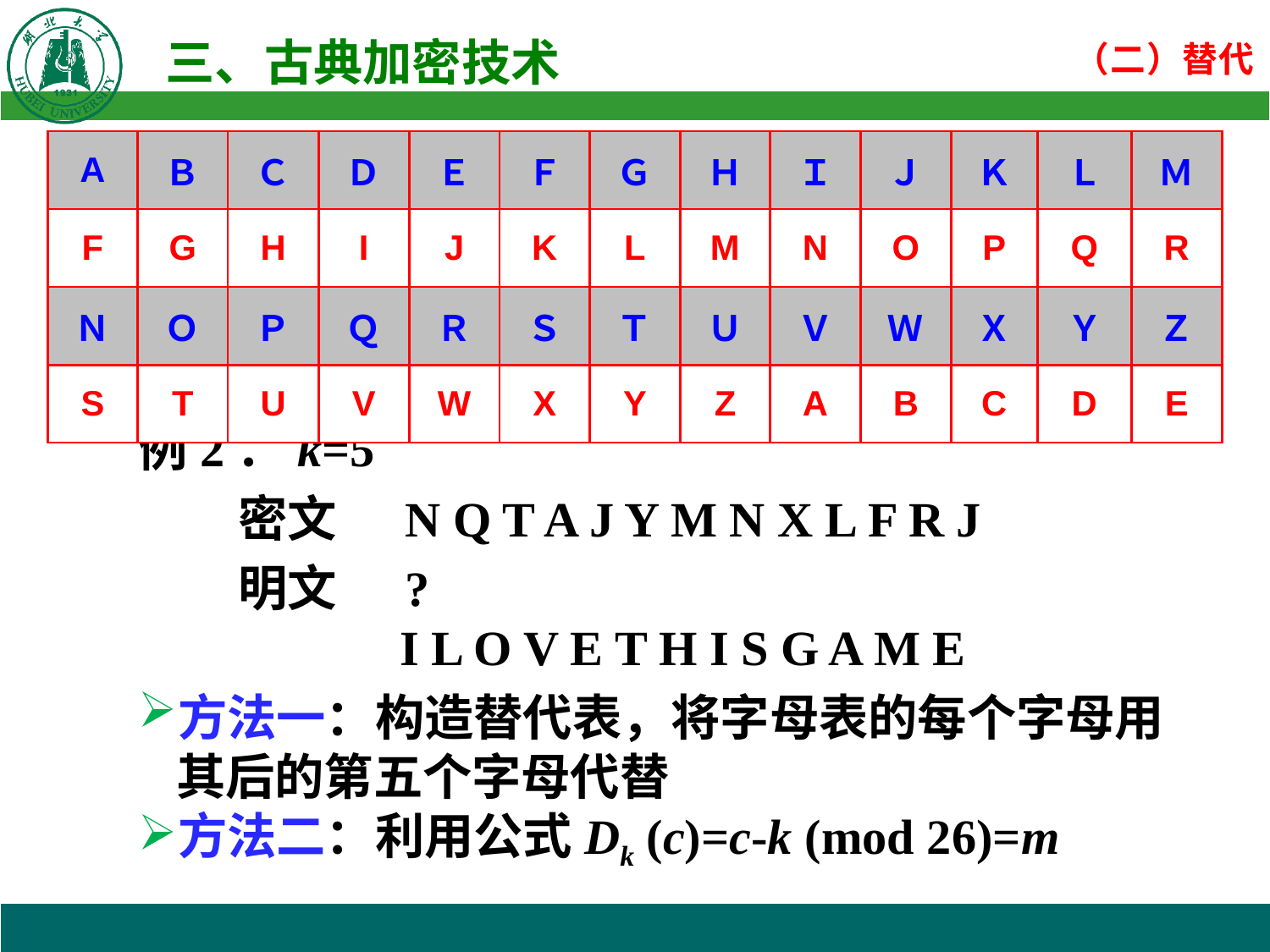

| A | Ｂ | Ｃ | Ｄ | Ｅ | Ｆ | Ｇ | Ｈ | Ｉ | Ｊ | Ｋ | Ｌ | Ｍ |
| --- | --- | --- | --- | --- | --- | --- | --- | --- | --- | --- | --- | --- |
| F | G | H | I | J | K | L | M | N | O | P | Q | R |
| Ｎ | Ｏ | Ｐ | Ｑ | Ｒ | Ｓ | Ｔ | Ｕ | Ｖ | Ｗ | Ｘ | Ｙ | Ｚ |
| S | T | U | V | W | X | Y | Z | A | B | C | D | E |
1. 单表替代—移位密码
k可以为1～25间任意一个数
例2：k=5
密文     N Q T A J Y M N X L F R J
明文     ?
I L O V E T H I S G A M E
方法一：构造替代表，将字母表的每个字母用其后的第五个字母代替
方法二：利用公式Dk (c)=c-k (mod 26)=m